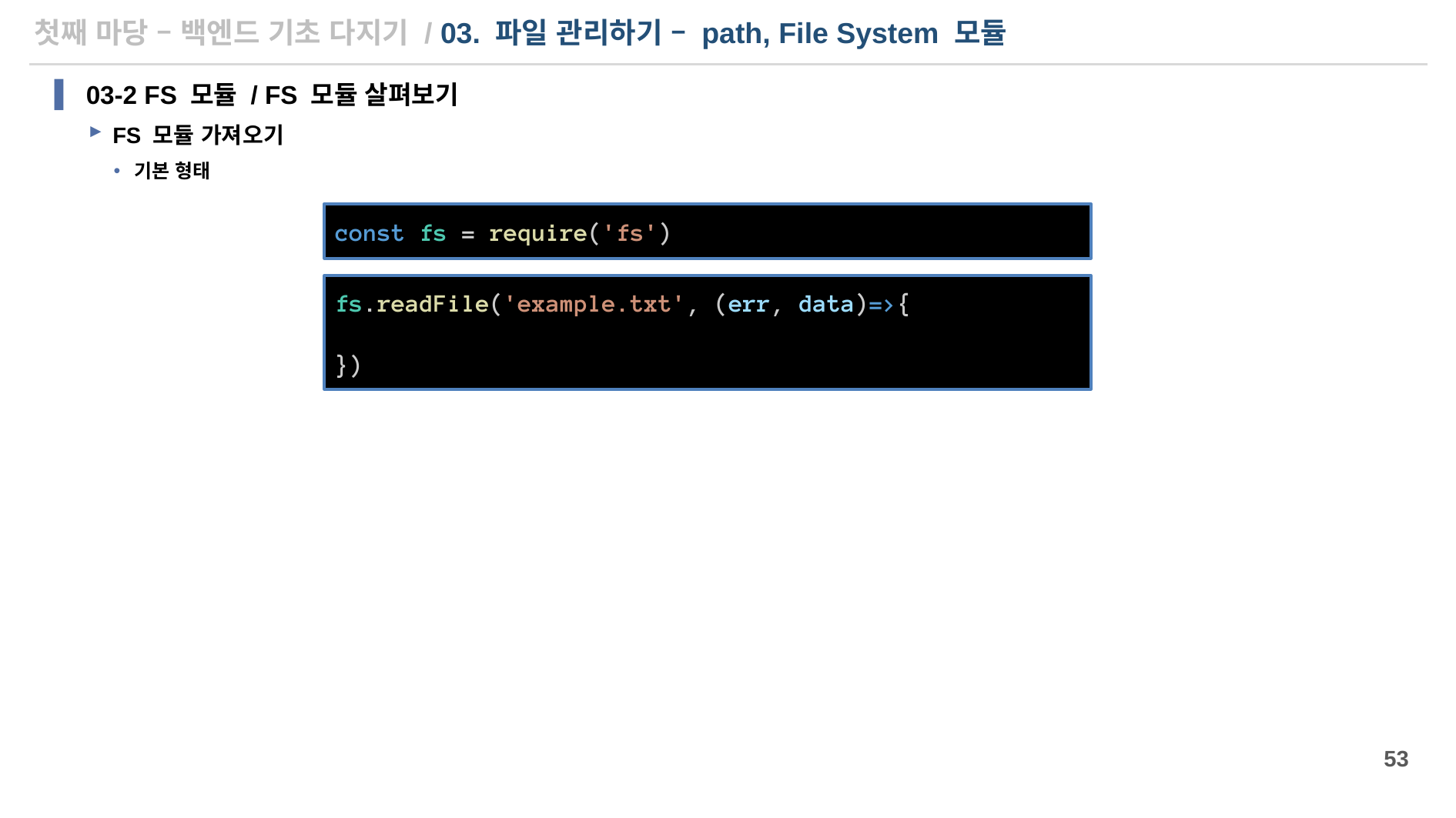

# 첫째 마당 – 백엔드 기초 다지기 / 03. 파일 관리하기 – path, File System 모듈
03-2 FS 모듈 / FS 모듈 살펴보기
FS 모듈 가져오기
기본 형태

const fs = require('fs')
fs.readFile('example.txt', (err, data)=>{

})
53